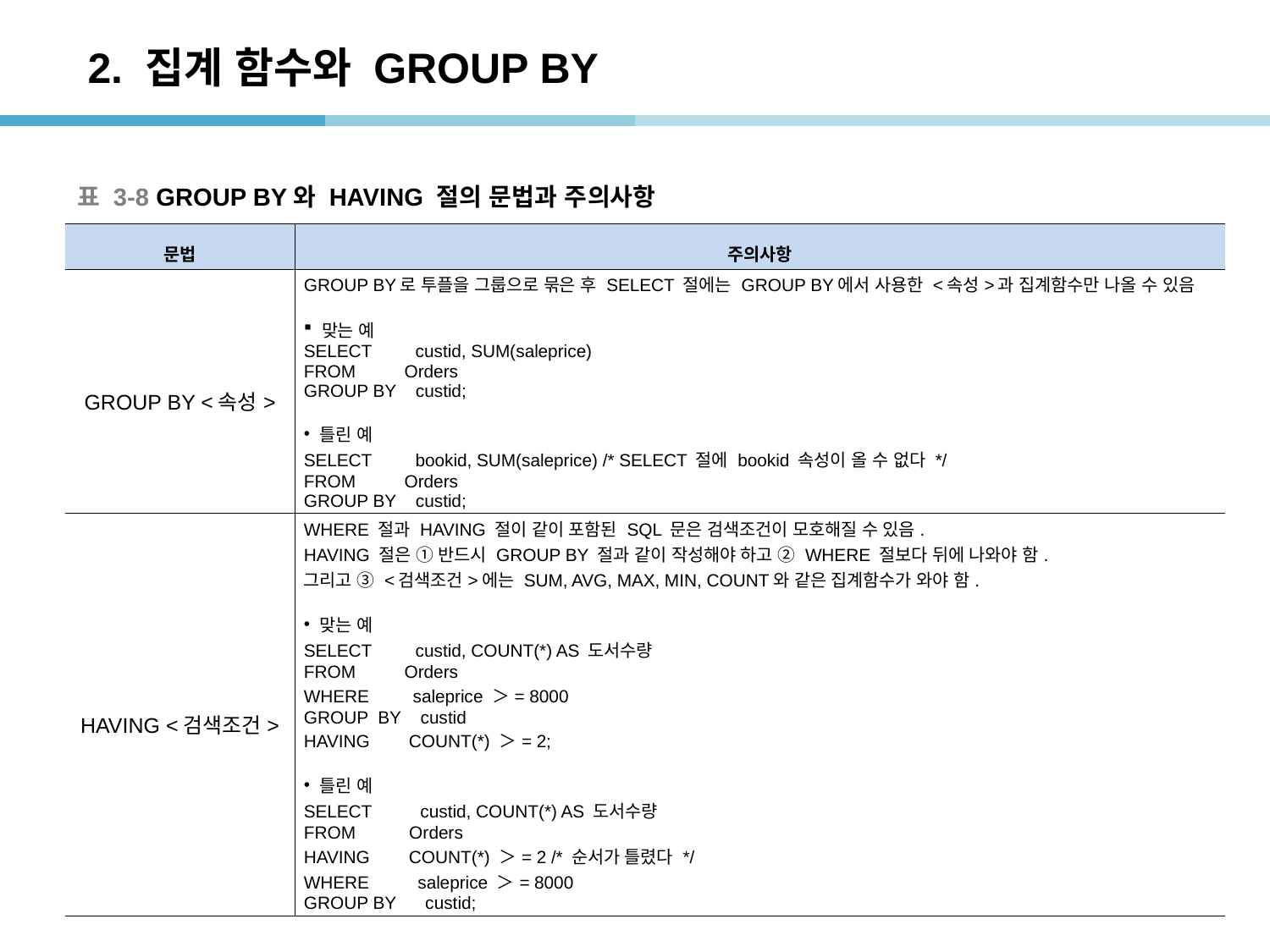

# 2. 집계 함수와 GROUP BY
표 3-8 GROUP BY와 HAVING 절의 문법과 주의사항
| 문법 | 주의사항 |
| --- | --- |
| GROUP BY <속성> | GROUP BY로 투플을 그룹으로 묶은 후 SELECT 절에는 GROUP BY에서 사용한 <속성>과 집계함수만 나올 수 있음 맞는 예 SELECT custid, SUM(saleprice) FROM Orders GROUP BY custid; 틀린 예 SELECT bookid, SUM(saleprice) /\* SELECT 절에 bookid 속성이 올 수 없다 \*/ FROM Orders GROUP BY custid; |
| HAVING <검색조건> | WHERE 절과 HAVING 절이 같이 포함된 SQL 문은 검색조건이 모호해질 수 있음. HAVING 절은 ① 반드시 GROUP BY 절과 같이 작성해야 하고 ② WHERE 절보다 뒤에 나와야 함. 그리고 ③ <검색조건>에는 SUM, AVG, MAX, MIN, COUNT와 같은 집계함수가 와야 함. 맞는 예 SELECT custid, COUNT(\*) AS 도서수량 FROM Orders WHERE saleprice ＞= 8000 GROUP BY custid HAVING COUNT(\*) ＞= 2; 틀린 예 SELECT custid, COUNT(\*) AS 도서수량 FROM Orders HAVING COUNT(\*) ＞= 2 /\* 순서가 틀렸다 \*/ WHERE saleprice ＞= 8000 GROUP BY custid; |